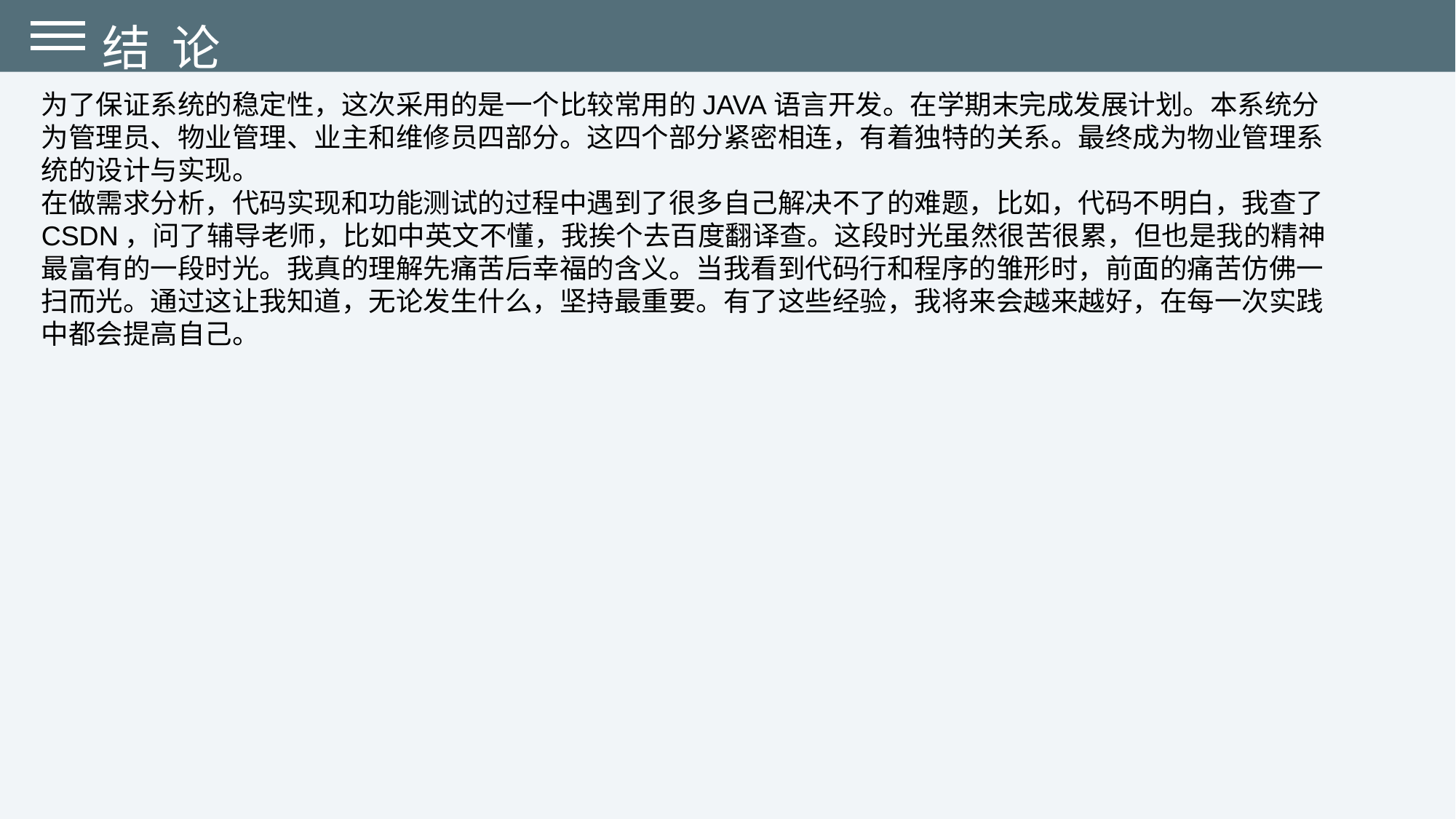

结  论
为了保证系统的稳定性，这次采用的是一个比较常用的JAVA语言开发。在学期末完成发展计划。本系统分为管理员、物业管理、业主和维修员四部分。这四个部分紧密相连，有着独特的关系。最终成为物业管理系统的设计与实现。
在做需求分析，代码实现和功能测试的过程中遇到了很多自己解决不了的难题，比如，代码不明白，我查了CSDN，问了辅导老师，比如中英文不懂，我挨个去百度翻译查。这段时光虽然很苦很累，但也是我的精神最富有的一段时光。我真的理解先痛苦后幸福的含义。当我看到代码行和程序的雏形时，前面的痛苦仿佛一扫而光。通过这让我知道，无论发生什么，坚持最重要。有了这些经验，我将来会越来越好，在每一次实践中都会提高自己。